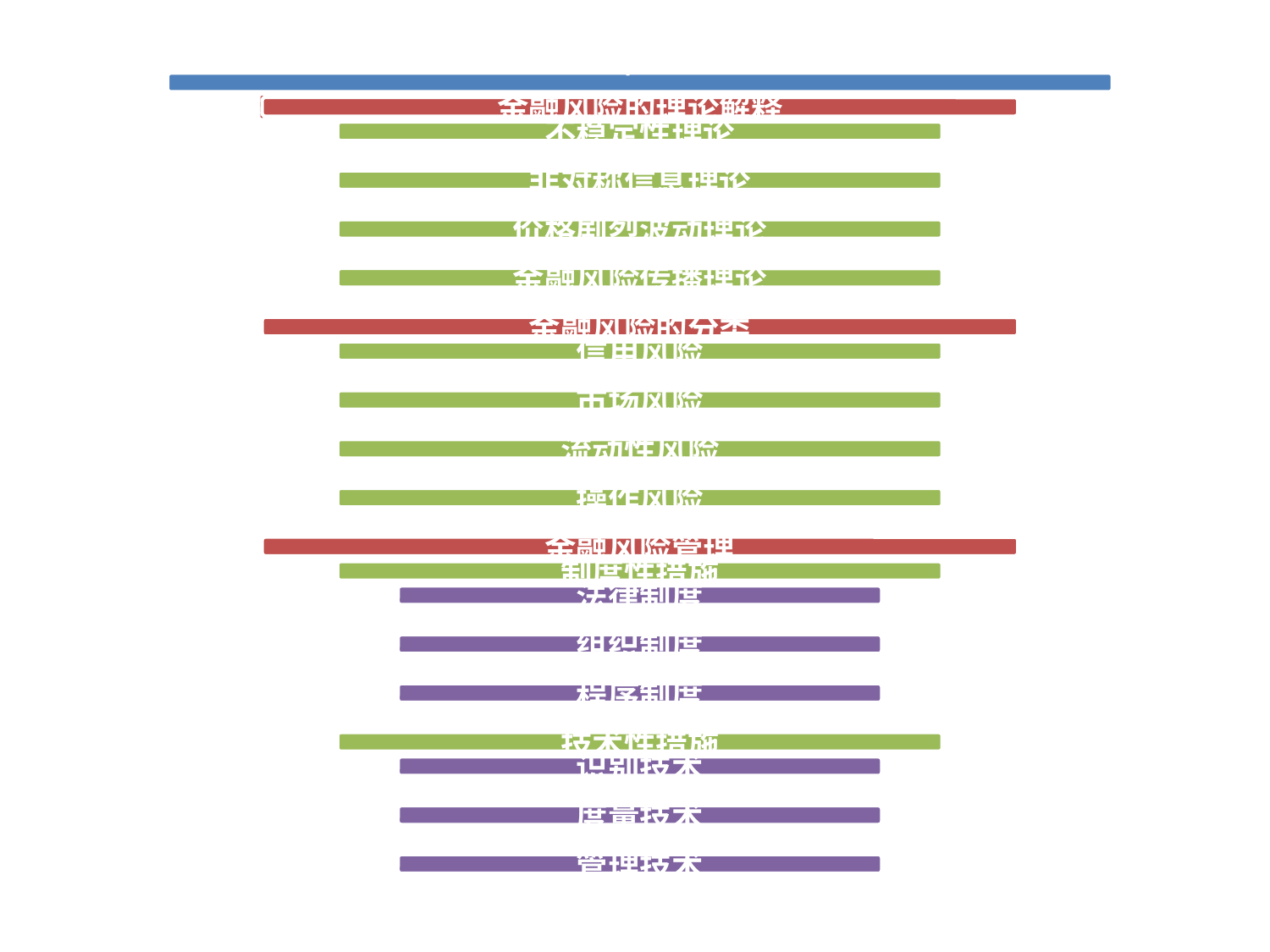

金
融
风
险
管
理
原
理
金融风险的理论解释
不稳定性理论
非对称信息理论
金融风险的分类
信用风险
市场风险
金融风险管理
价格剧烈波动理论
金融风险传播理论
流动性风险
操作风险
制度性措施
法律制度
技术性措施
组织制度
程序制度
识别技术
度量技术
管理技术